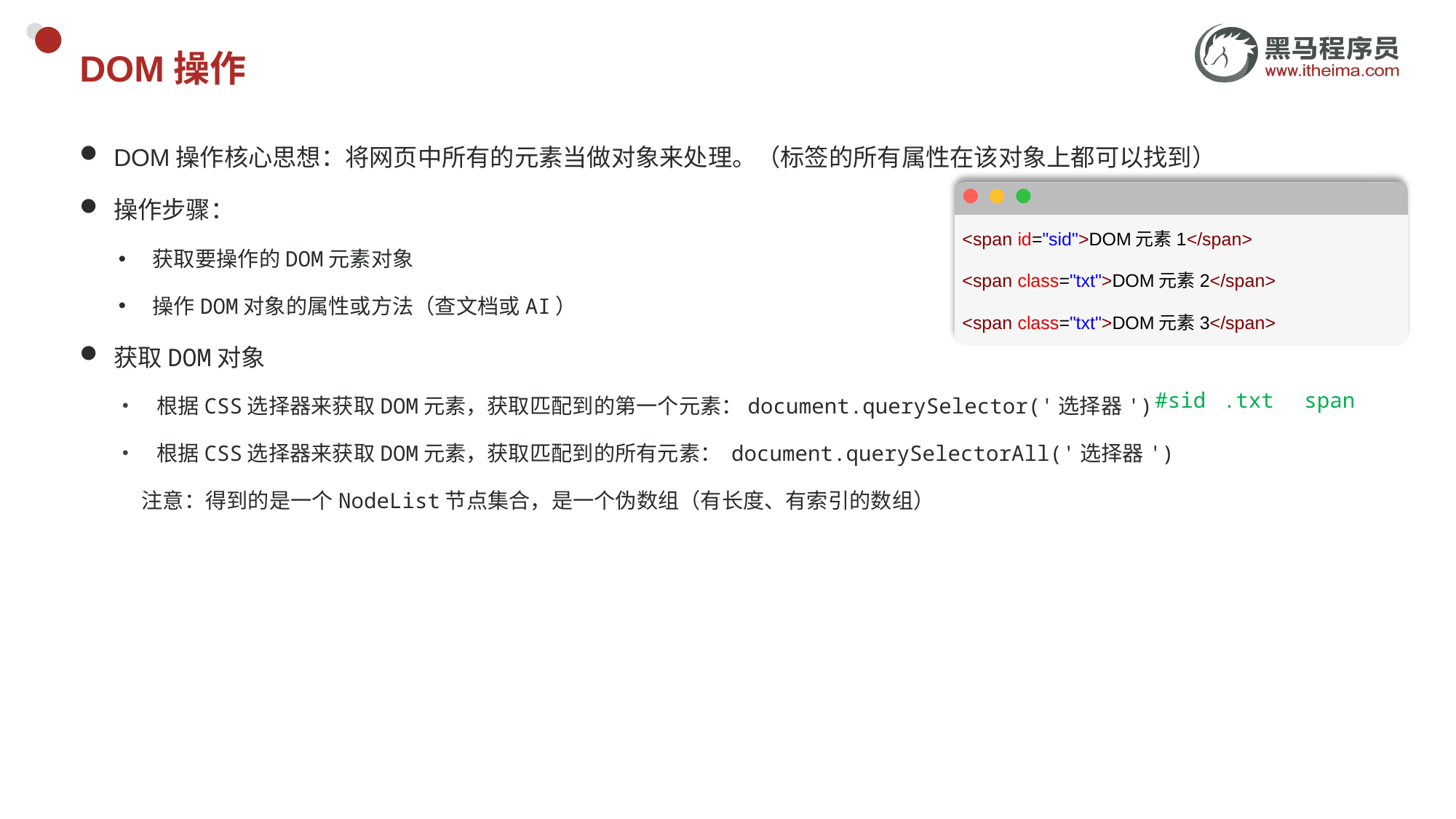

# DOM操作
DOM操作核心思想：将网页中所有的元素当做对象来处理。（标签的所有属性在该对象上都可以找到）
操作步骤：
获取要操作的DOM元素对象
操作DOM对象的属性或方法（查文档或AI）
获取DOM对象
根据CSS选择器来获取DOM元素，获取匹配到的第一个元素：document.querySelector('选择器')
根据CSS选择器来获取DOM元素，获取匹配到的所有元素： document.querySelectorAll('选择器')
   注意：得到的是一个NodeList节点集合，是一个伪数组（有长度、有索引的数组）
<span id="sid">DOM元素1</span>
<span class="txt">DOM元素2</span>
<span class="txt">DOM元素3</span>

span
#sid
.txt